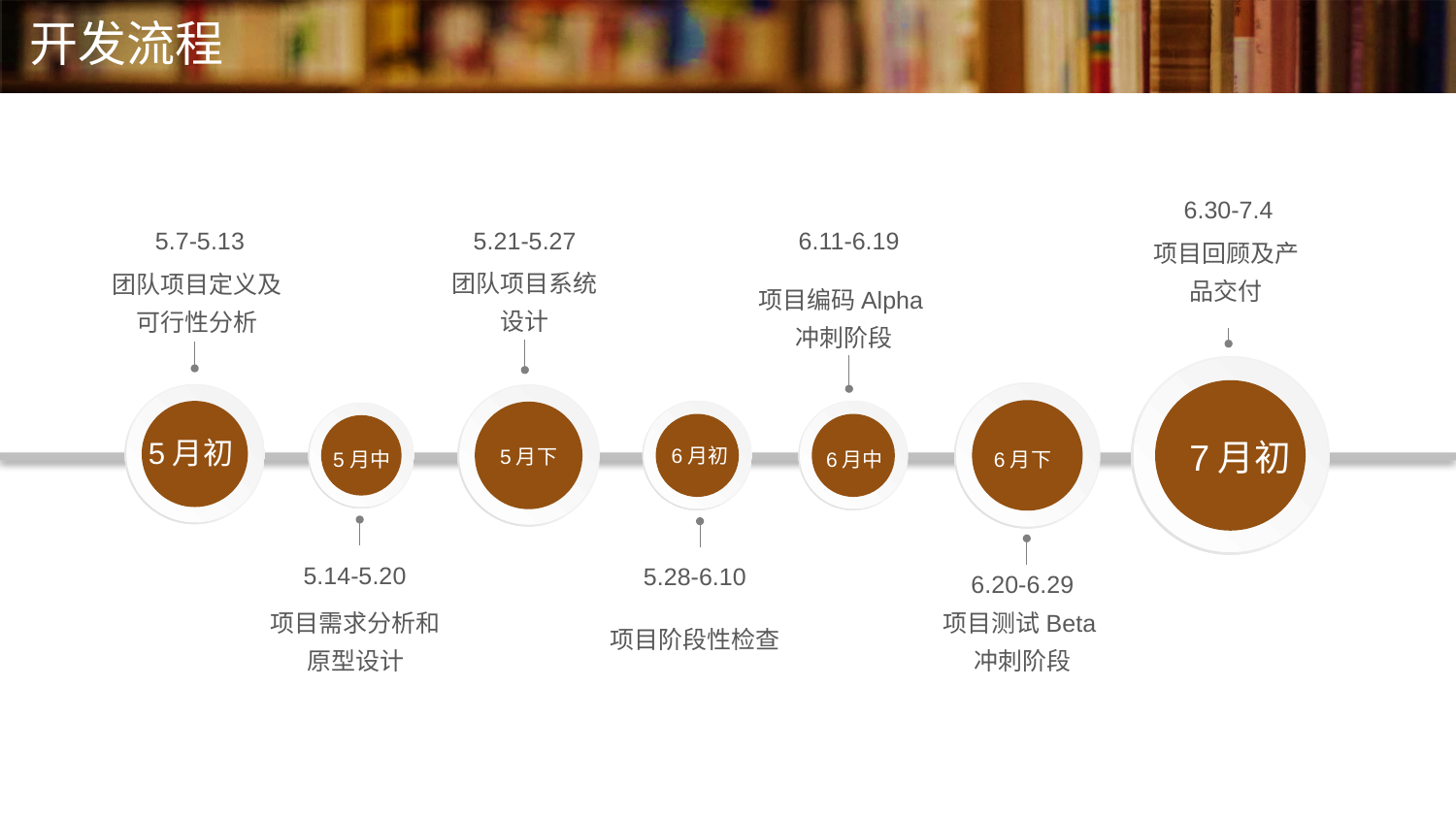

# 开发流程
6.30-7.4
项目回顾及产品交付
5.7-5.13
团队项目定义及可行性分析
5.21-5.27
团队项目系统设计
6.11-6.19
项目编码Alpha冲刺阶段

7月初

6月下

5月初

5月下

6月初

6月中

5月中

5.14-5.20
项目需求分析和原型设计
5.28-6.10
项目阶段性检查
6.20-6.29
项目测试Beta冲刺阶段